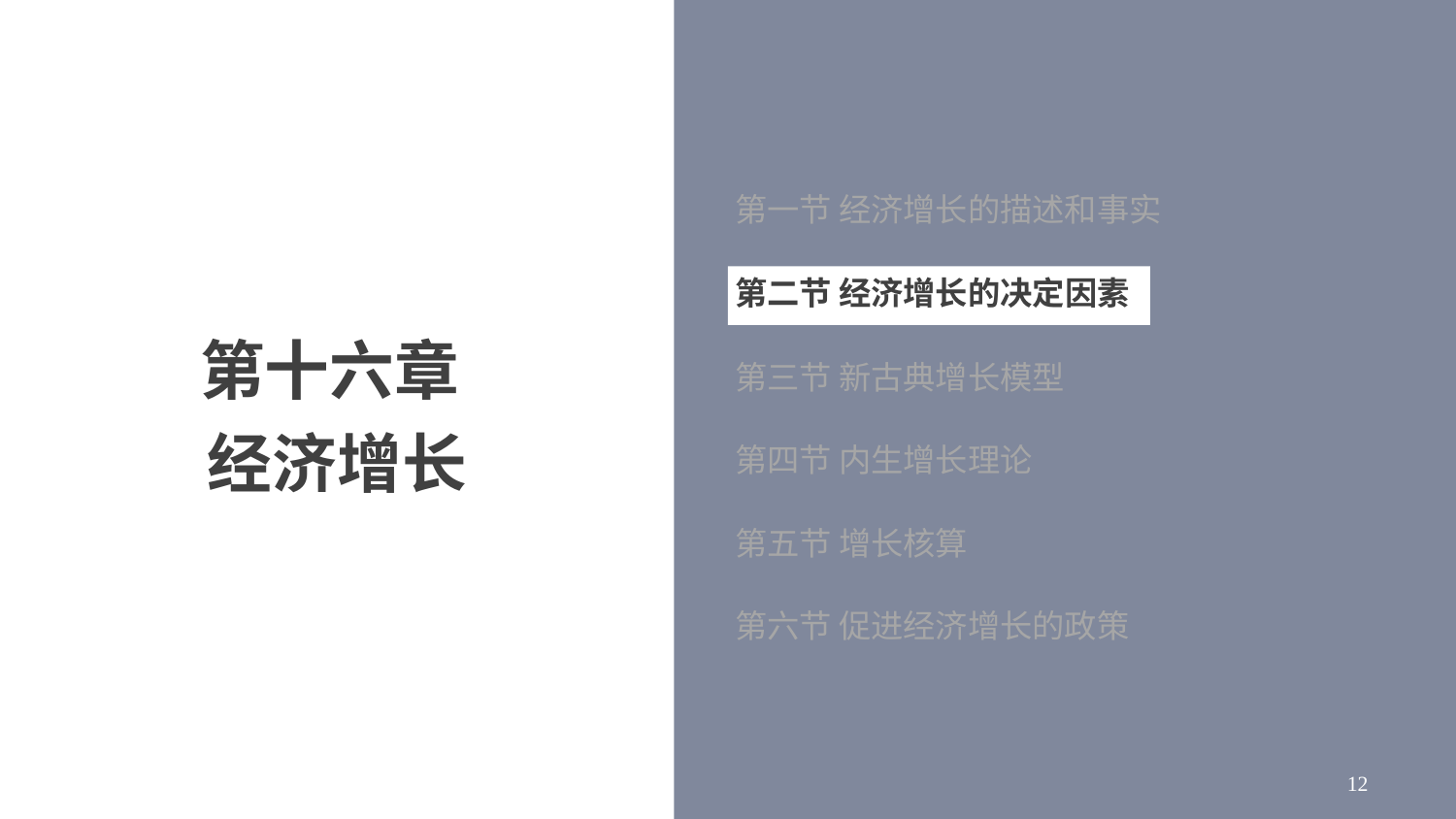

第一节 经济增长的描述和事实
第二节 经济增长的决定因素

# 第十六章 经济增长
第三节 新古典增长模型
第四节 内生增长理论
第五节 增长核算
第六节 促进经济增长的政策

12
12
12
12
12